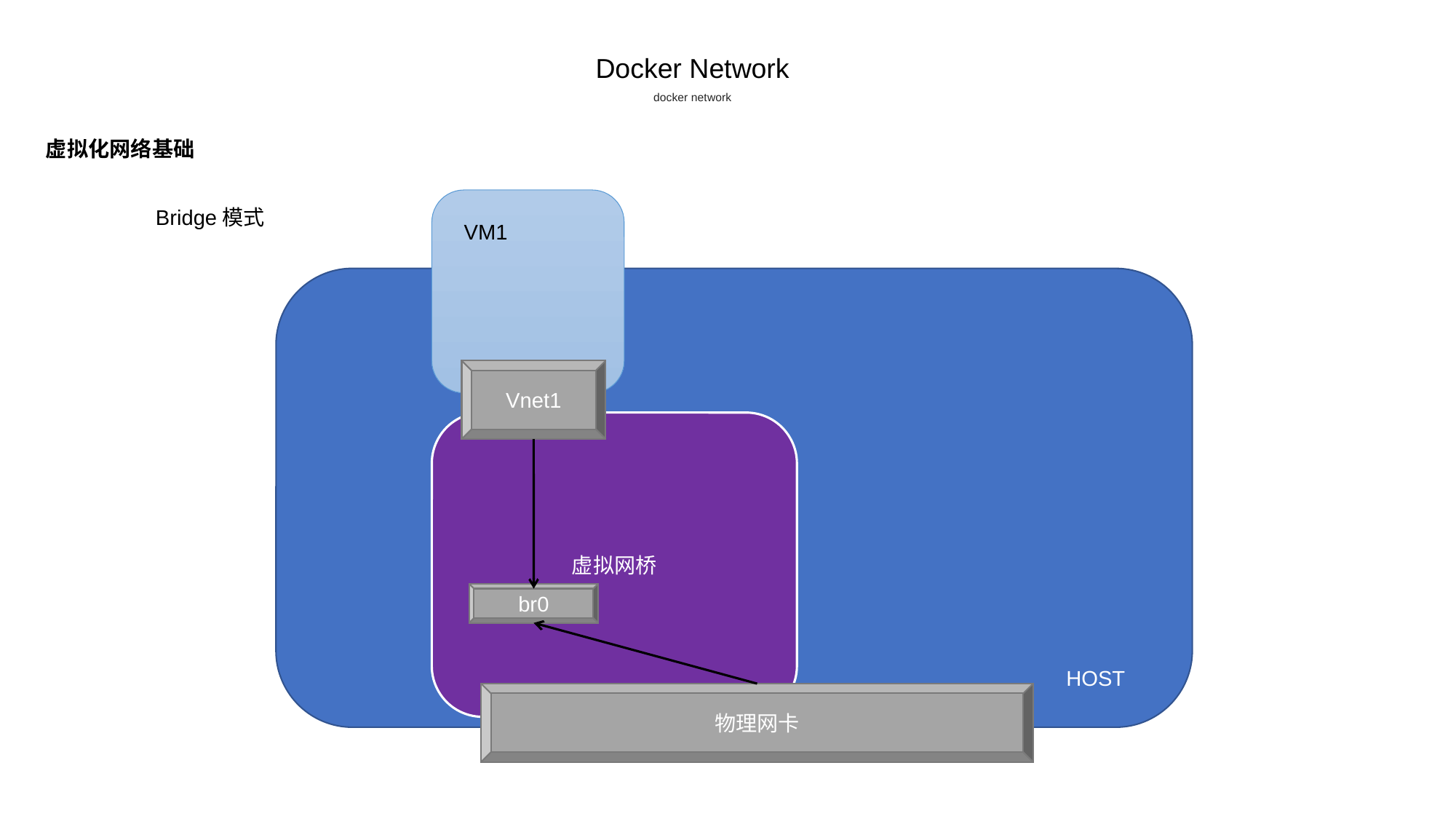

Docker Network

docker network
虚拟化网络基础

Bridge模式
VM1

Vnet1
虚拟网桥
br0
HOST
物理网卡